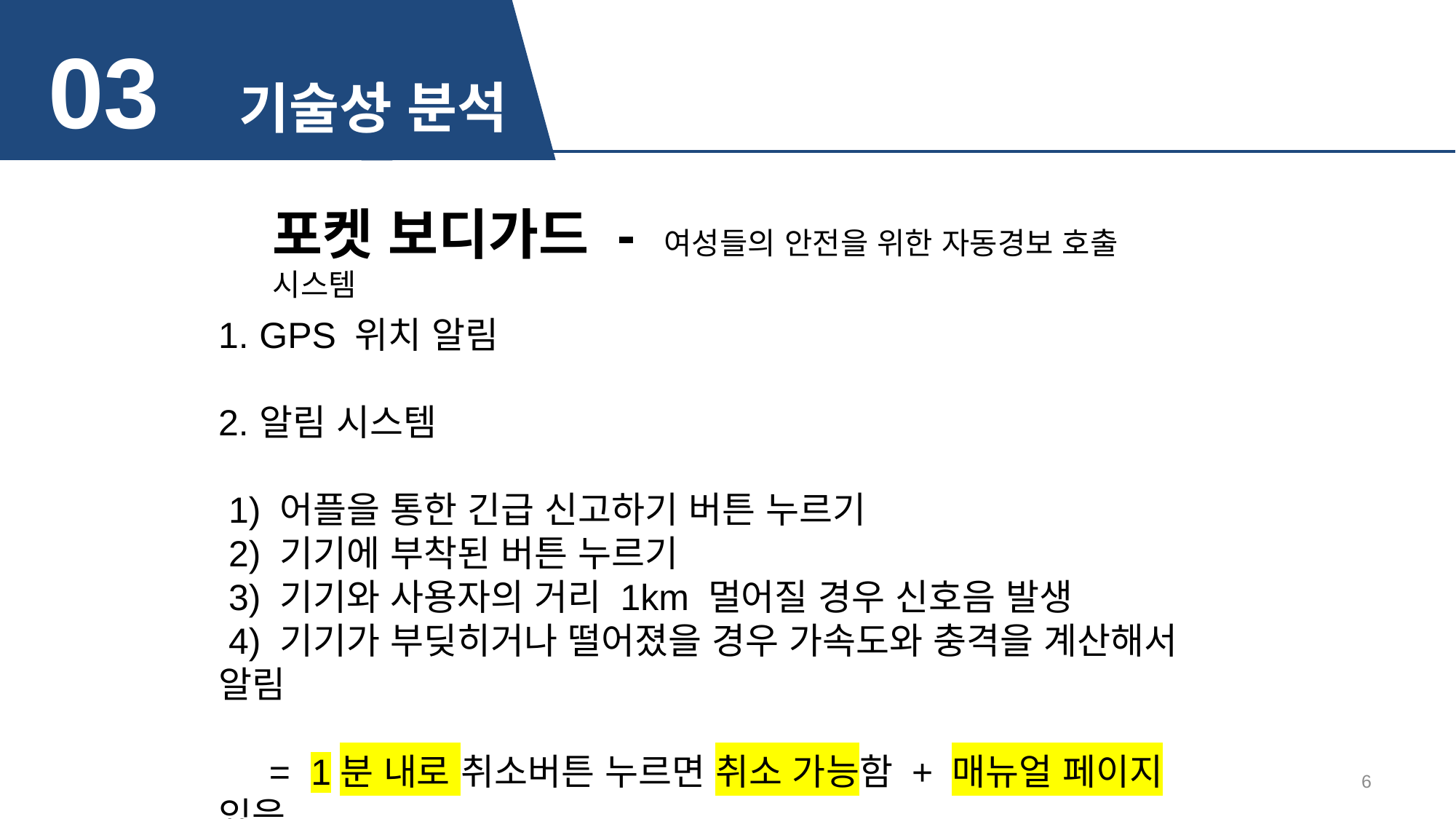

09  경쟁사 분석
03  기술성
포켓 보디가드 - 여성들의 안전을 위한 자동경보 호출 시스템
GPS 위치 알림

알림 시스템

 1) 어플을 통한 긴급 신고하기 버튼 누르기
 2) 기기에 부착된 버튼 누르기
 3) 기기와 사용자의 거리 1km 멀어질 경우 신호음 발생
 4) 기기가 부딪히거나 떨어졌을 경우 가속도와 충격을 계산해서 알림

     =  1분 내로 취소버튼 누르면 취소 가능함 + 매뉴얼 페이지 있음
6